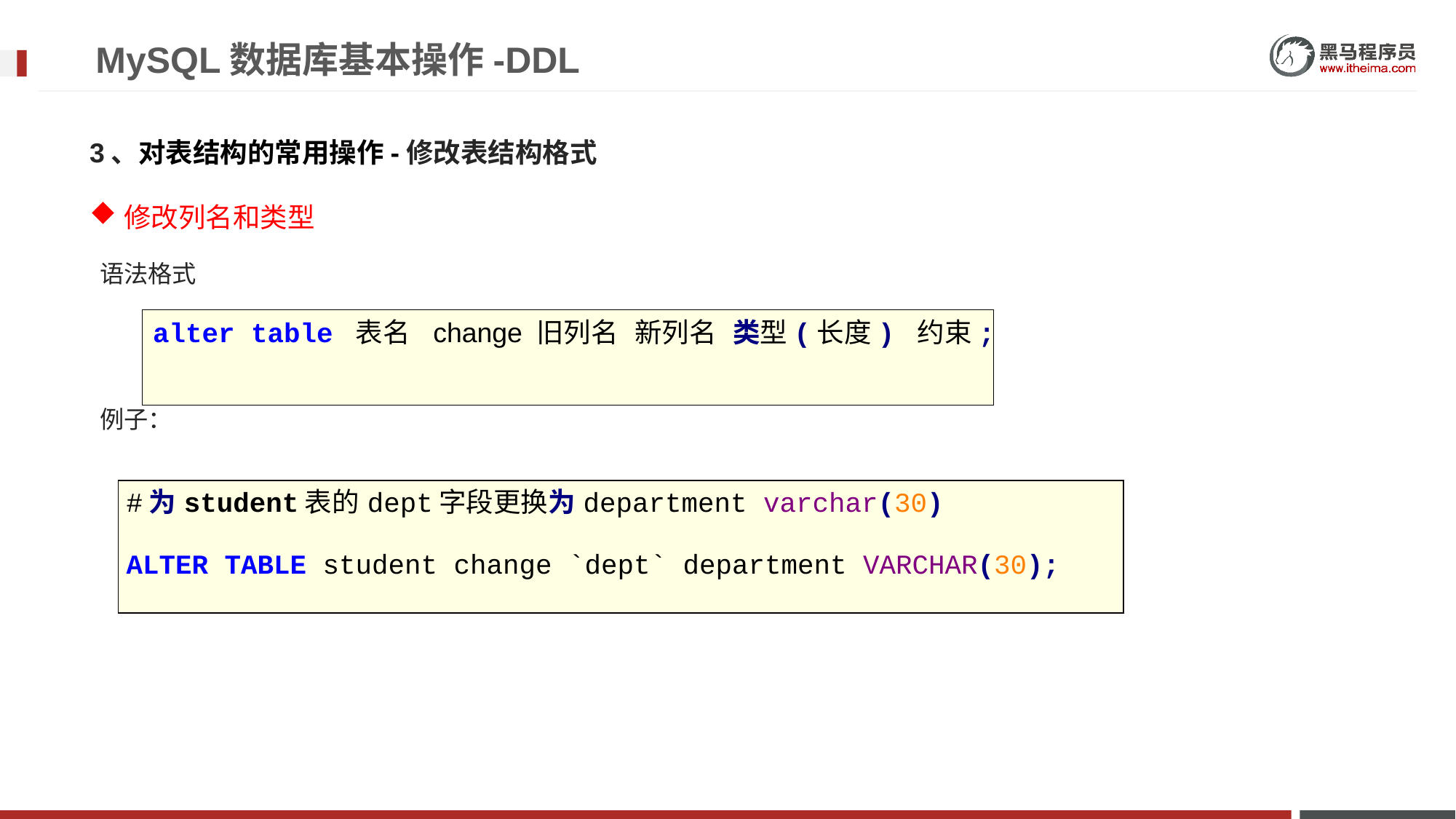

# MySQL数据库基本操作-DDL
3、对表结构的常用操作-修改表结构格式
修改列名和类型
语法格式

例子：
alter table 表名 change 旧列名 新列名 类型(长度) 约束;

| #为student表的dept字段更换为department varchar(30) ALTER TABLE student change `dept` department VARCHAR(30); |
| --- |